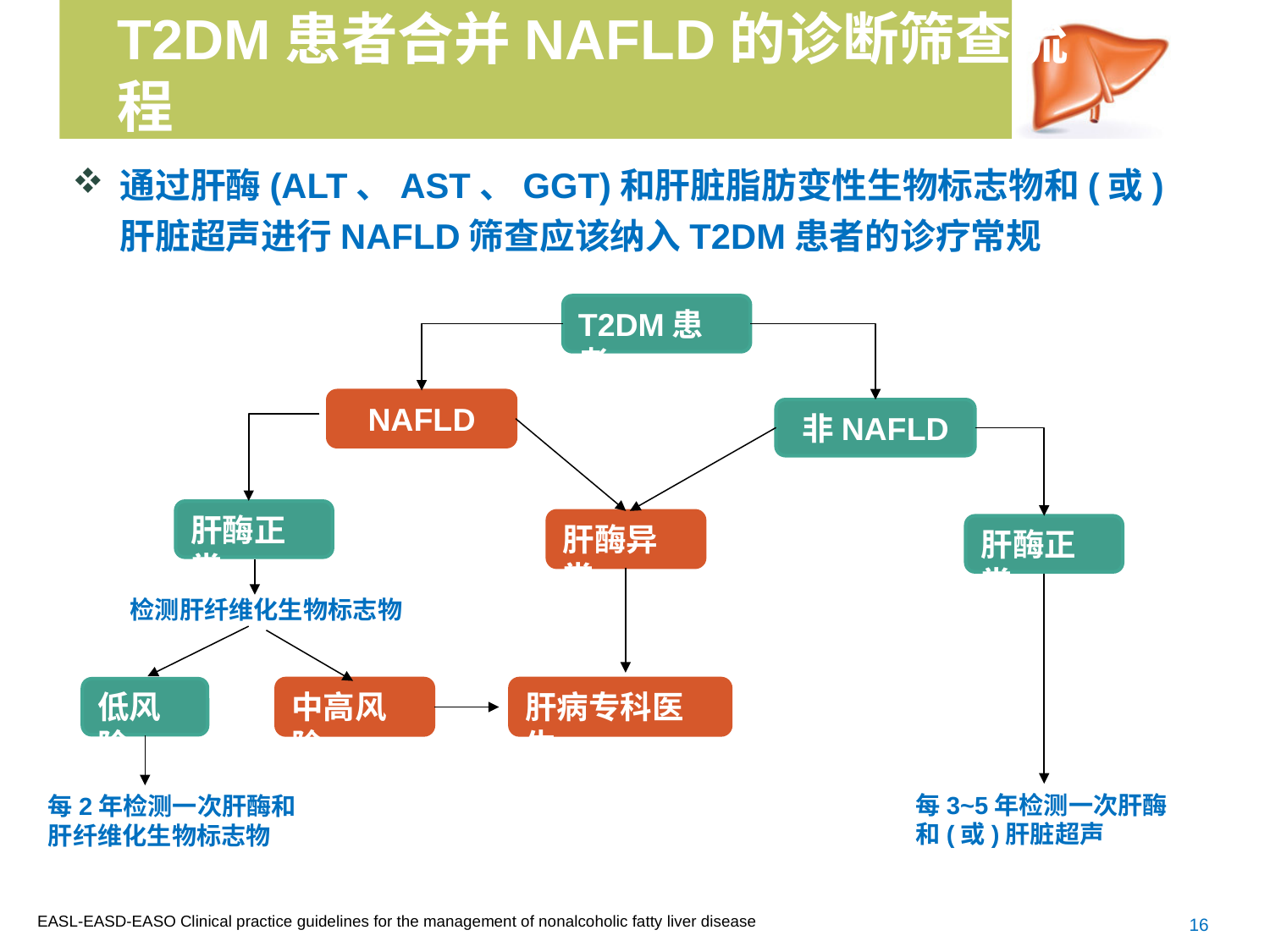

# T2DM患者合并NAFLD的诊断筛查流程
通过肝酶(ALT、AST、GGT)和肝脏脂肪变性生物标志物和(或)肝脏超声进行NAFLD筛查应该纳入T2DM患者的诊疗常规
T2DM患者
NAFLD
非NAFLD
肝酶正常
肝酶异常
肝酶正常
肝酶正常
检测肝纤维化生物标志物
低风险
中高风险
肝病专科医生
每3~5年检测一次肝酶和(或)肝脏超声
每2年检测一次肝酶和肝纤维化生物标志物
EASL-EASD-EASO Clinical practice guidelines for the management of nonalcoholic fatty liver disease
16